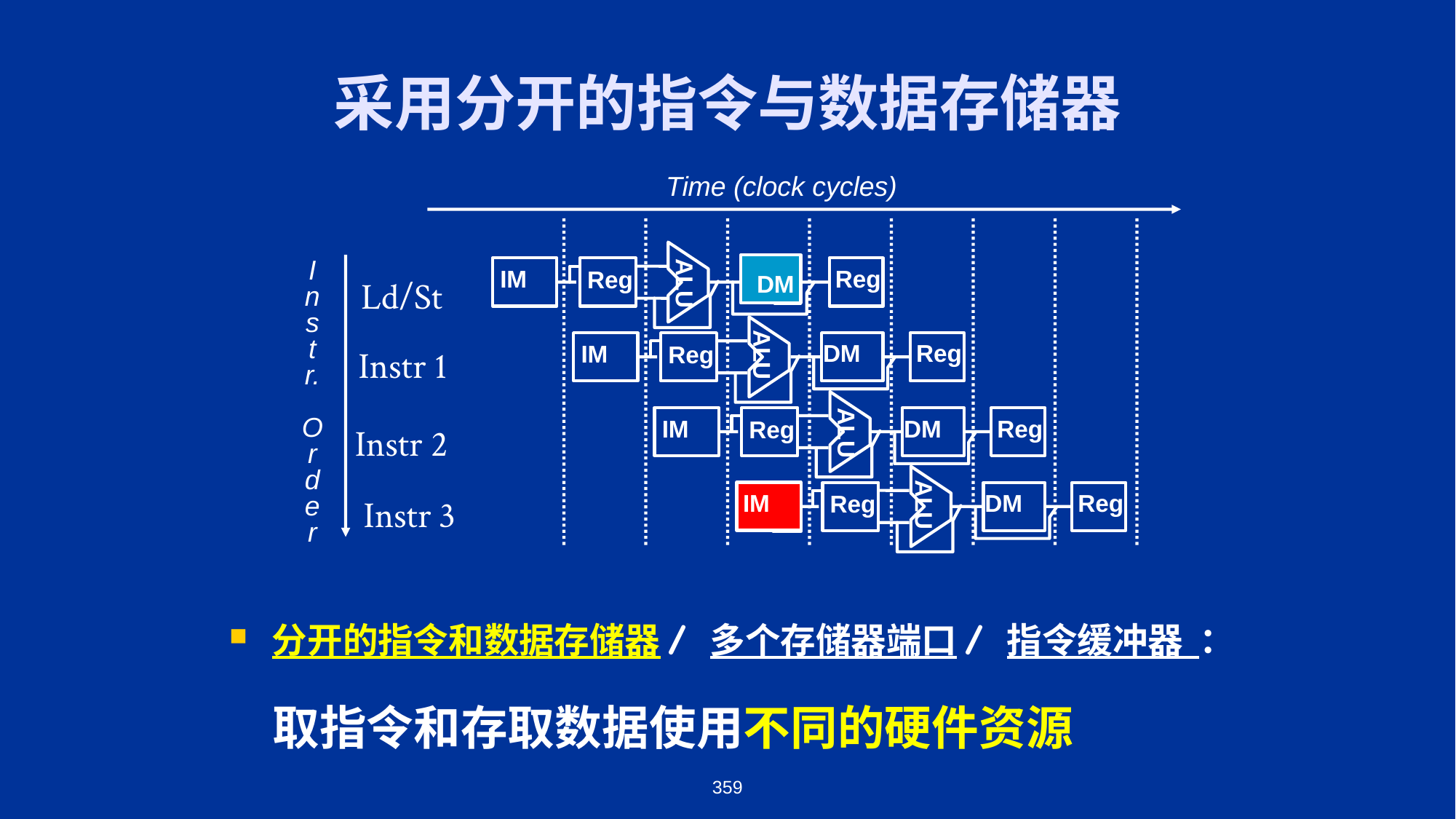

# 采用分开的指令与数据存储器
Time (clock cycles)

ALU
I
n
s
t
r.

O
r
d
e
r

IM

Reg
Reg
DM

Ld/St

ALU

IM

DM

Reg

Reg

Instr 1

ALU

IM

DM
Reg
Reg

Instr 2

ALU

IM
DM
Reg
Reg
Instr 3

分开的指令和数据存储器/ 多个存储器端口/ 指令缓冲器  ：
   取指令和存取数据使用不同的硬件资源
359